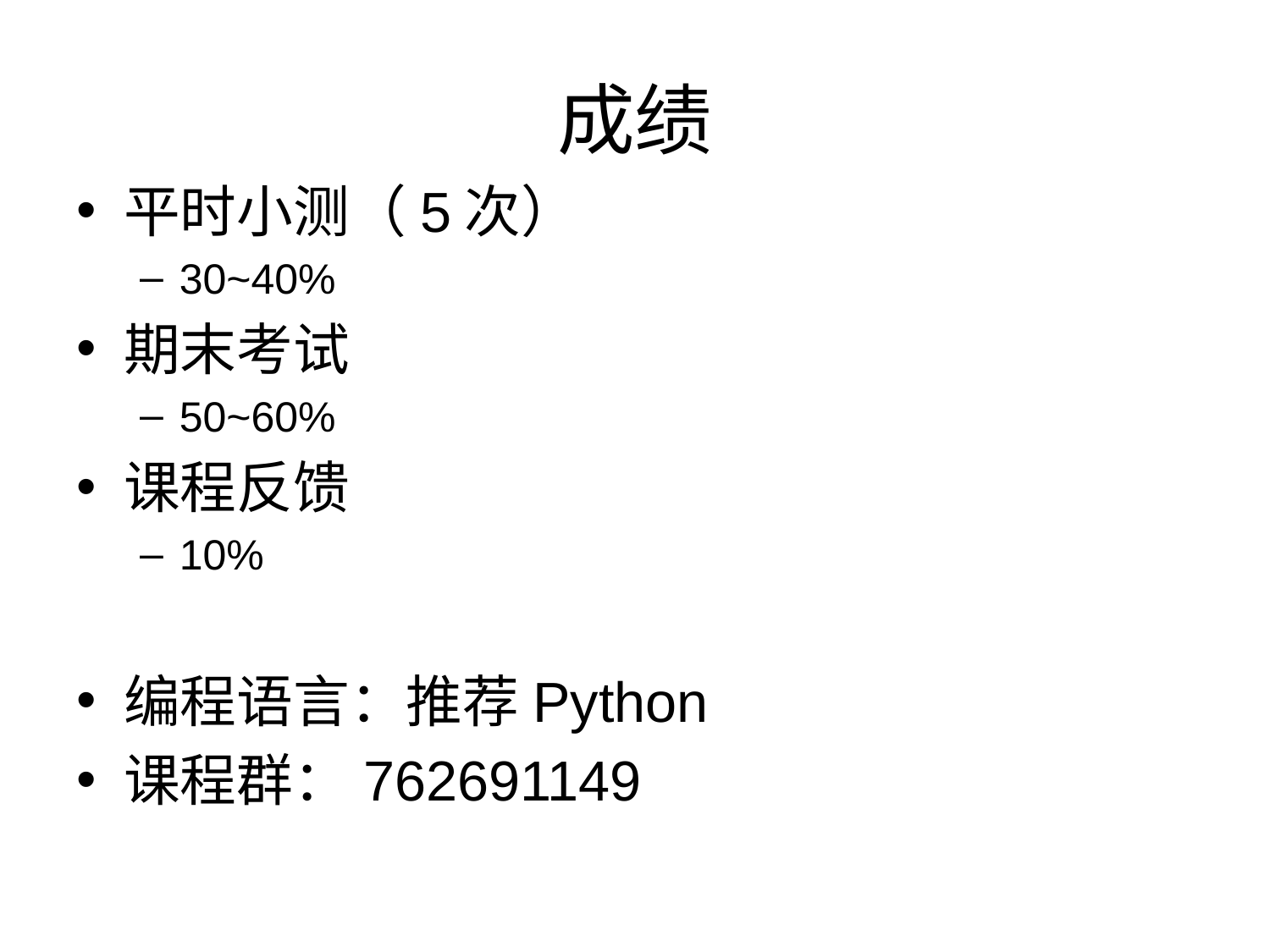

# 成绩
平时小测（5次）
30~40%
期末考试
50~60%
课程反馈
10%

编程语言：推荐Python
课程群：762691149